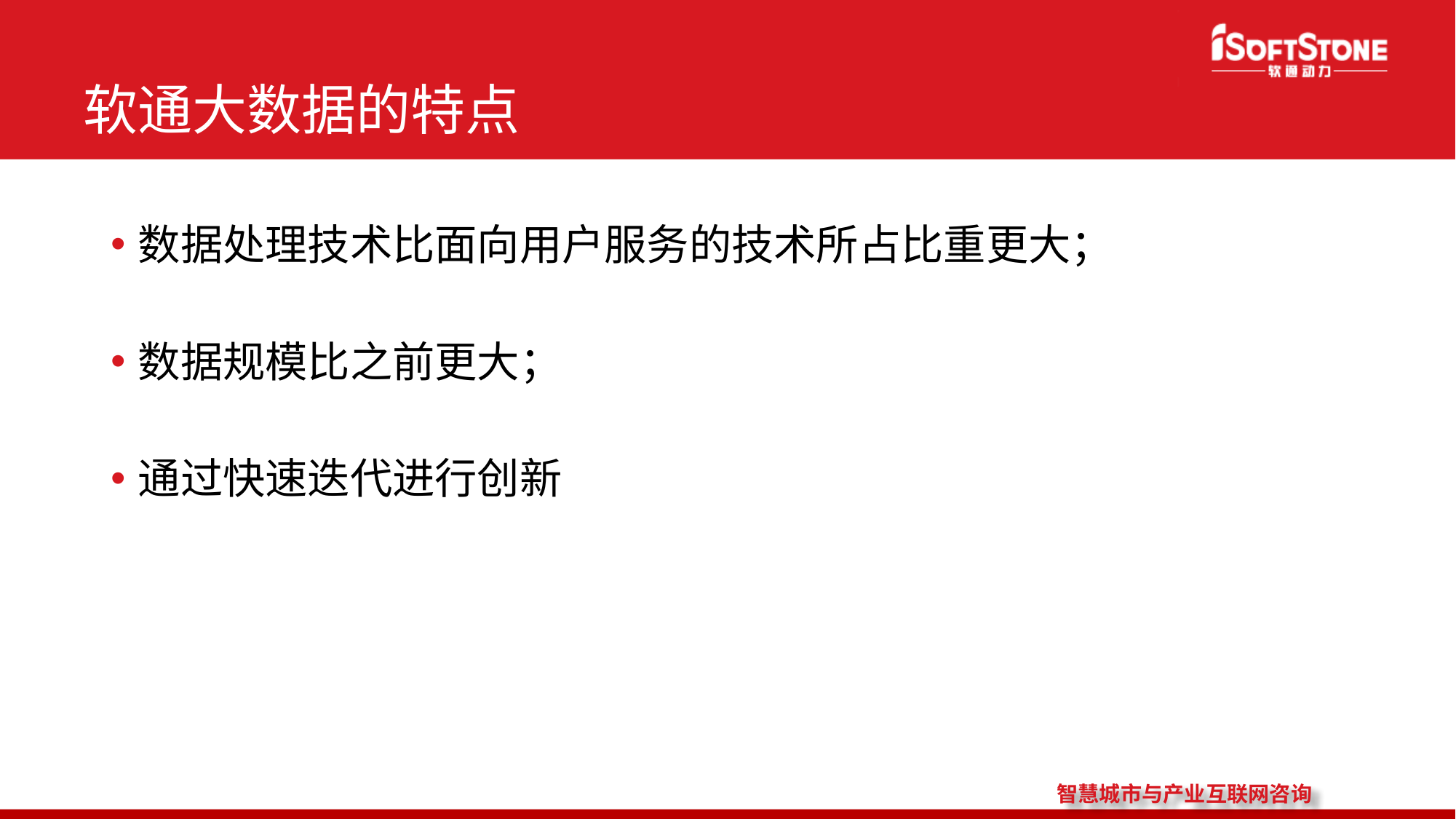

# 软通大数据的特点
数据处理技术比面向用户服务的技术所占比重更大；

数据规模比之前更大；

通过快速迭代进行创新